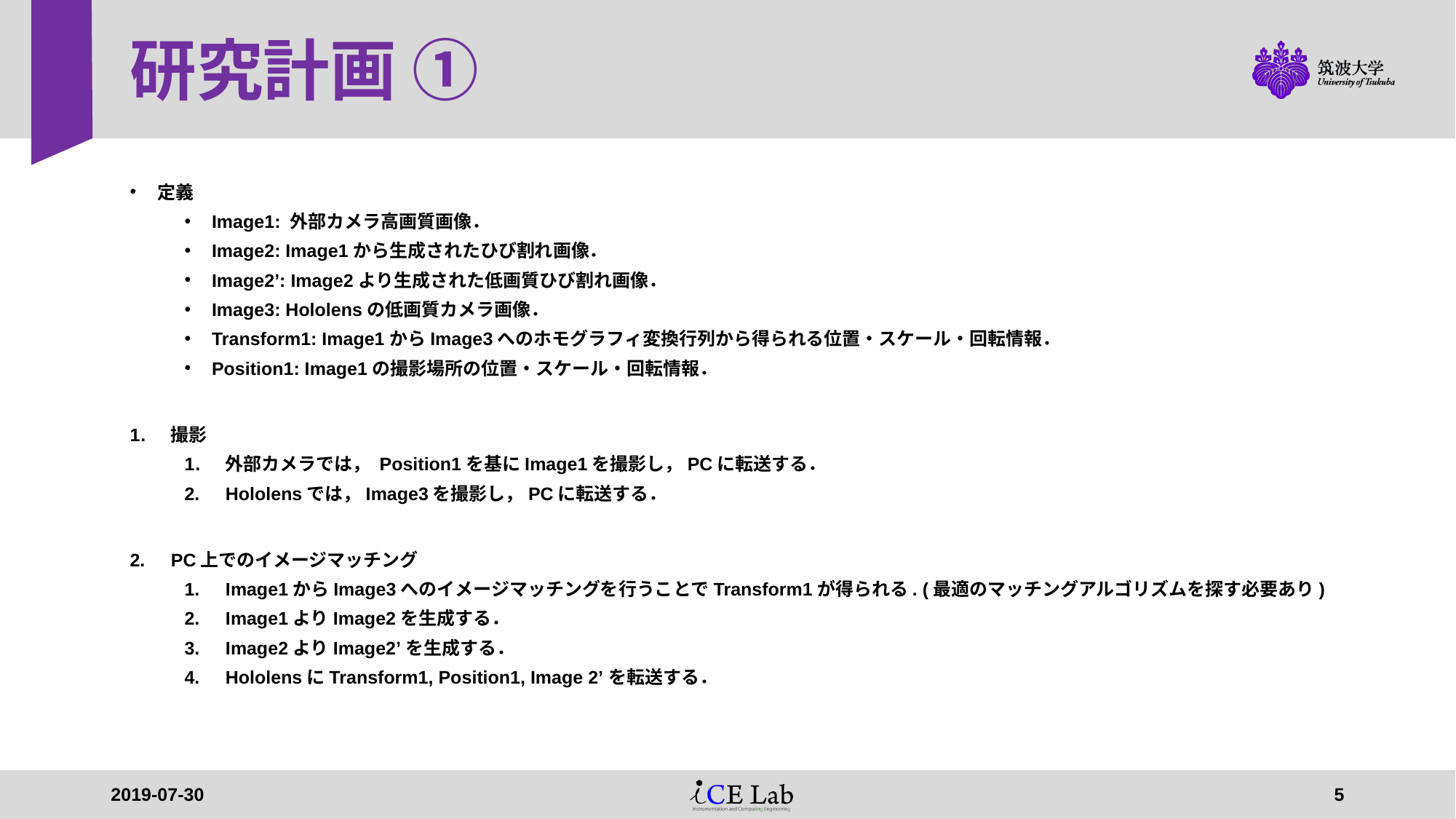

# 研究計画 ①
定義
Image1: 外部カメラ高画質画像．
Image2: Image1から生成されたひび割れ画像．
Image2’: Image2より生成された低画質ひび割れ画像．
Image3: Hololensの低画質カメラ画像．
Transform1: Image1からImage3へのホモグラフィ変換行列から得られる位置・スケール・回転情報．
Position1: Image1の撮影場所の位置・スケール・回転情報．

撮影
外部カメラでは， Position1を基にImage1を撮影し，PCに転送する．
Hololensでは，Image3を撮影し，PCに転送する．

PC上でのイメージマッチング
Image1からImage3へのイメージマッチングを行うことでTransform1が得られる. (最適のマッチングアルゴリズムを探す必要あり)
Image1よりImage2を生成する．
Image2よりImage2’を生成する．
HololensにTransform1, Position1, Image 2’を転送する．
2019-07-30
5